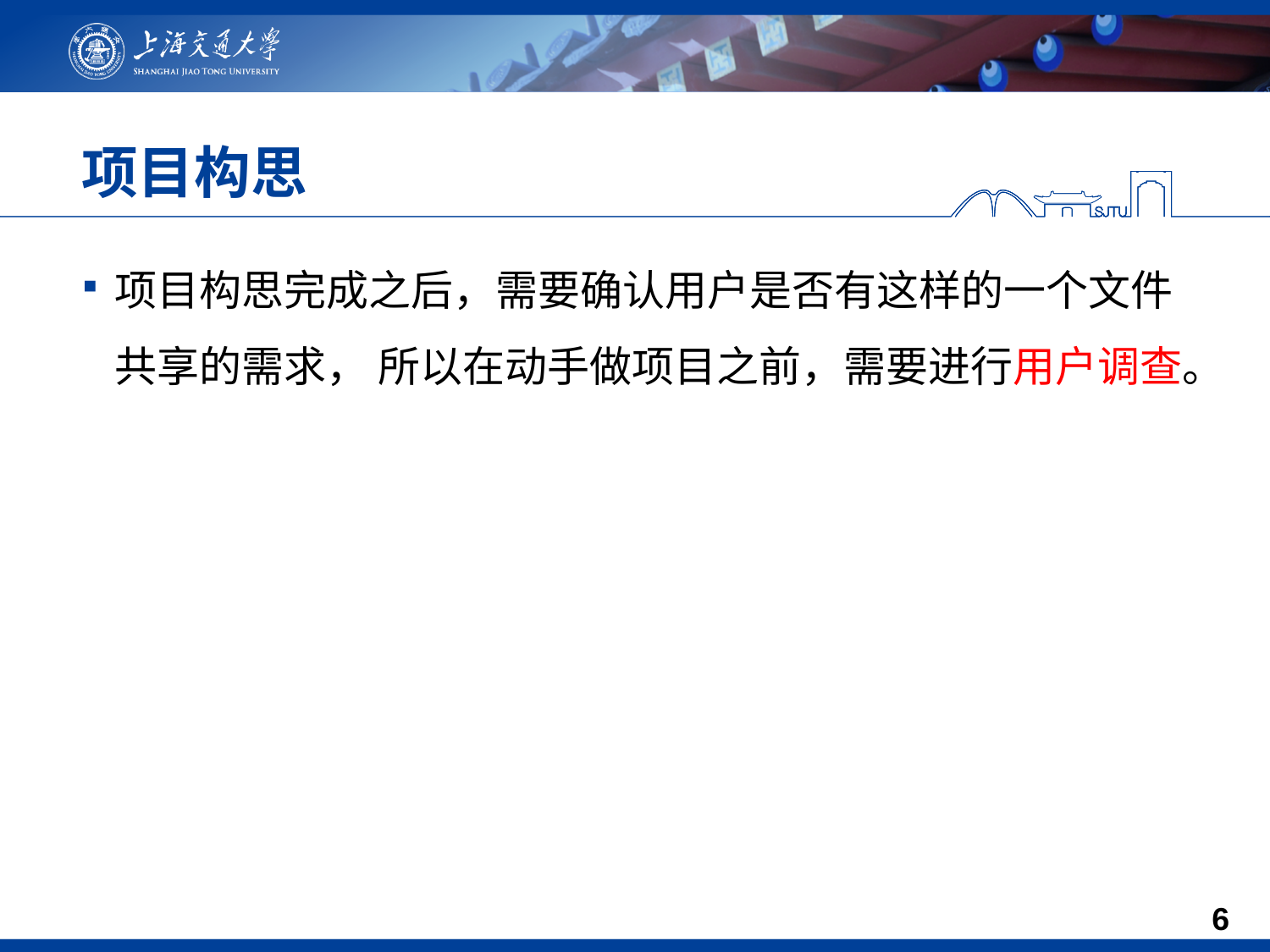

# 项目构思
项目构思完成之后，需要确认用户是否有这样的一个文件共享的需求， 所以在动手做项目之前，需要进行用户调查。

6